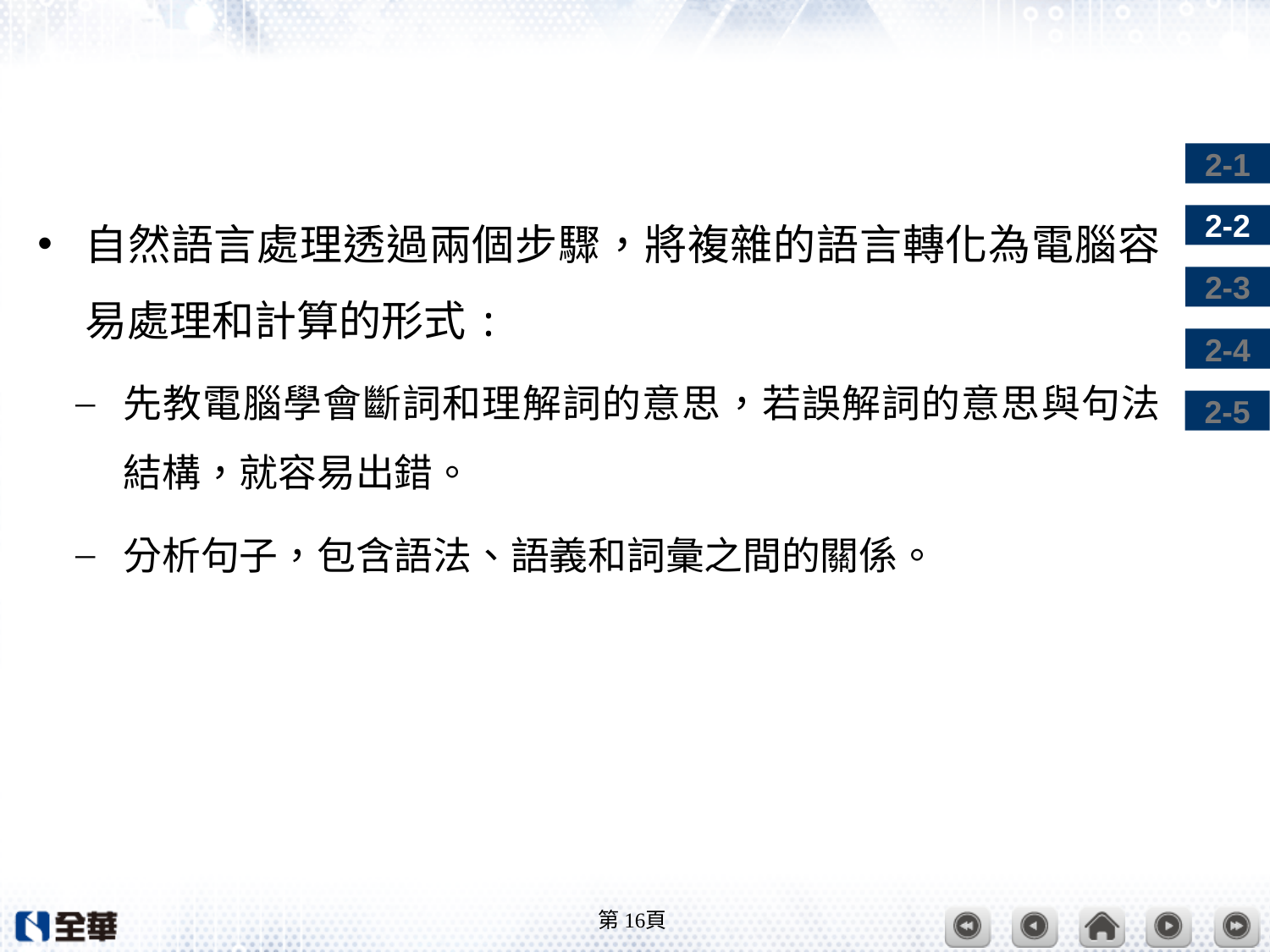

#
自然語言處理透過兩個步驟，將複雜的語言轉化為電腦容易處理和計算的形式:
先教電腦學會斷詞和理解詞的意思，若誤解詞的意思與句法結構，就容易出錯。
分析句子，包含語法、語義和詞彙之間的關係。